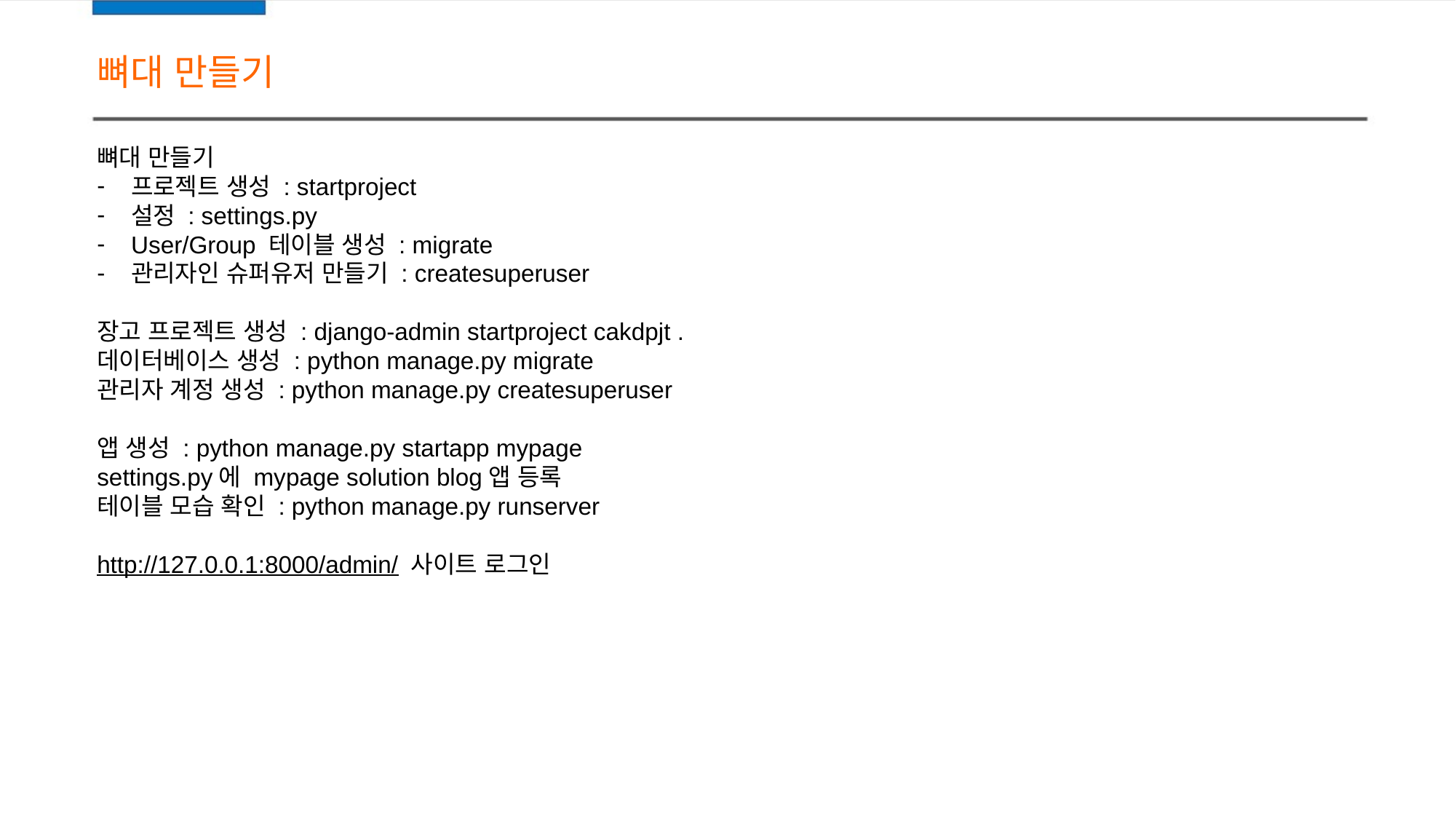

뼈대 만들기
뼈대 만들기
프로젝트 생성 : startproject
설정 : settings.py
User/Group 테이블 생성 : migrate
관리자인 슈퍼유저 만들기 : createsuperuser

장고 프로젝트 생성 : django-admin startproject cakdpjt .
데이터베이스 생성 : python manage.py migrate
관리자 계정 생성 : python manage.py createsuperuser

앱 생성 : python manage.py startapp mypage
settings.py에 mypage solution blog앱 등록
테이블 모습 확인 : python manage.py runserver

http://127.0.0.1:8000/admin/ 사이트 로그인